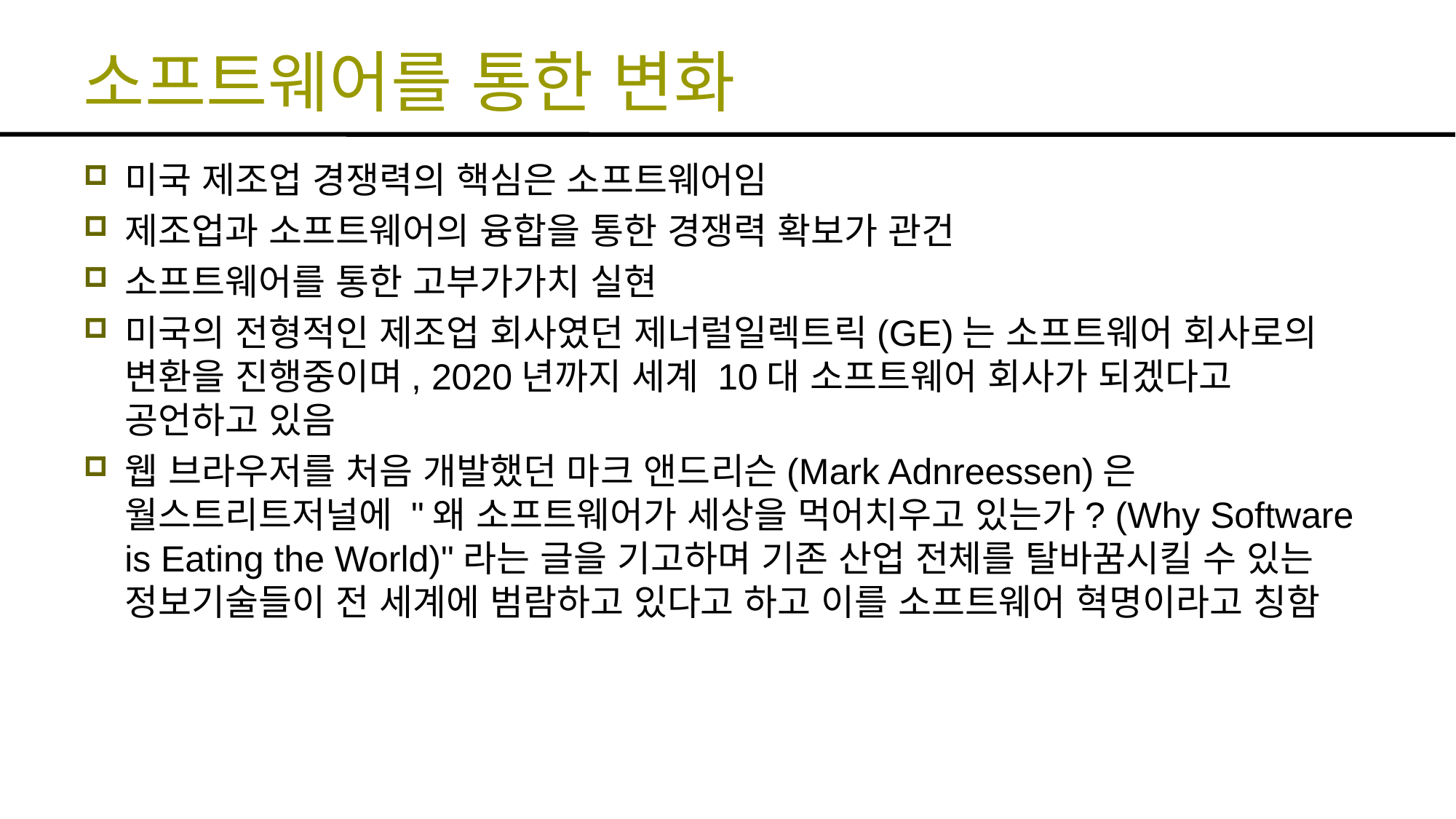

# 소프트웨어를 통한 변화
미국 제조업 경쟁력의 핵심은 소프트웨어임
제조업과 소프트웨어의 융합을 통한 경쟁력 확보가 관건
소프트웨어를 통한 고부가가치 실현
미국의 전형적인 제조업 회사였던 제너럴일렉트릭(GE)는 소프트웨어 회사로의 변환을 진행중이며, 2020년까지 세계 10대 소프트웨어 회사가 되겠다고 공언하고 있음
웹 브라우저를 처음 개발했던 마크 앤드리슨(Mark Adnreessen)은 월스트리트저널에 "왜 소프트웨어가 세상을 먹어치우고 있는가? (Why Software is Eating the World)"라는 글을 기고하며 기존 산업 전체를 탈바꿈시킬 수 있는 정보기술들이 전 세계에 범람하고 있다고 하고 이를 소프트웨어 혁명이라고 칭함